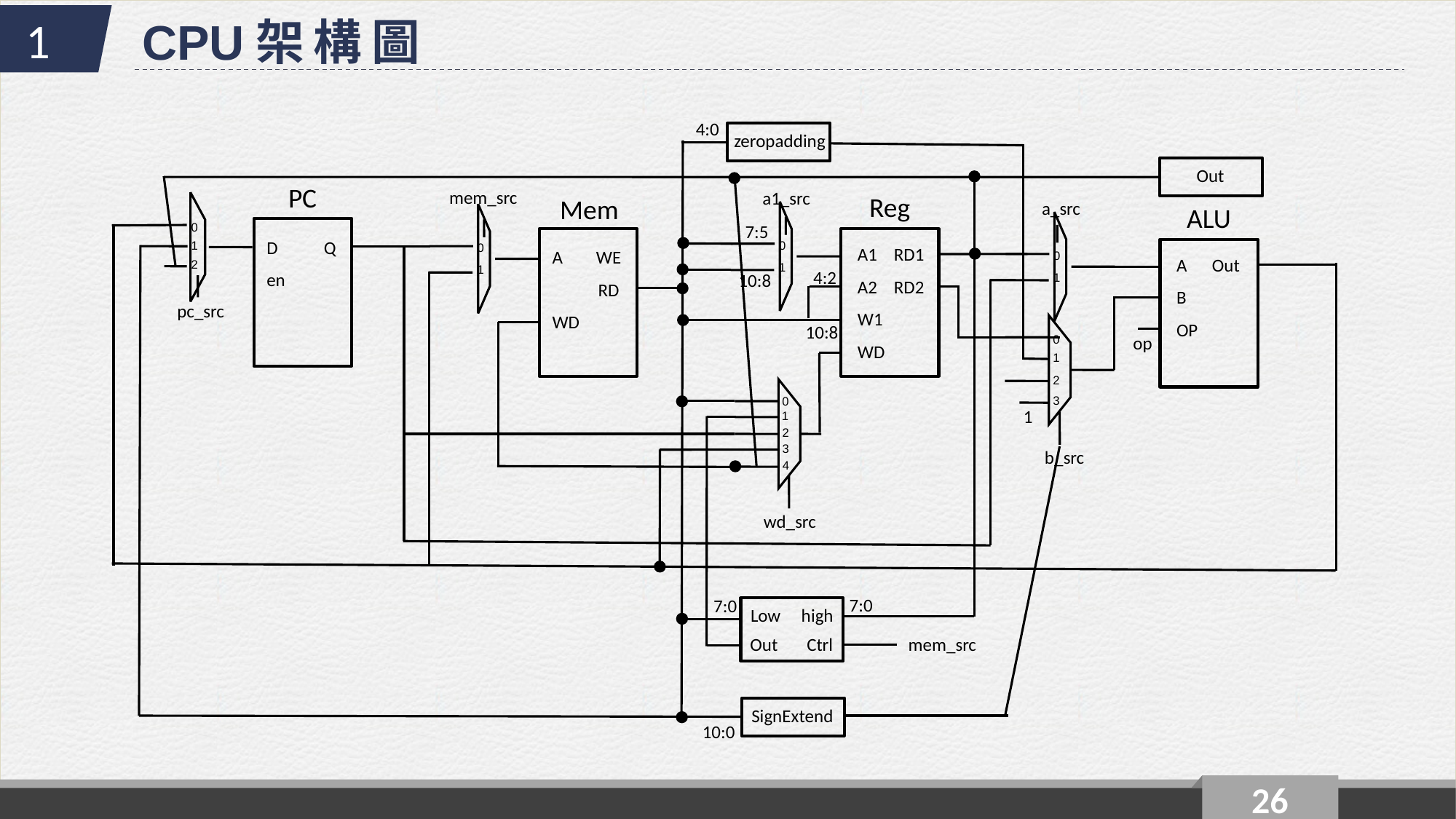

1
CPU架構圖
4:0

zeropadding

Out

PC
mem_src
a1_src
Reg
Mem
a_src
ALU
0

1

2

7:5

0

1

0

1

0

1

D           Q
en

A1    RD1
A2    RD2
W1
WD

A        WE
           RD
WD

A      Out
B
OP

4:2
10:8

pc_src
10:8
0

1

2

3

op
0

1

2

3

4

1
b_src

wd_src

7:0
7:0

Low     high

mem_src
Out       Ctrl

SignExtend

10:0